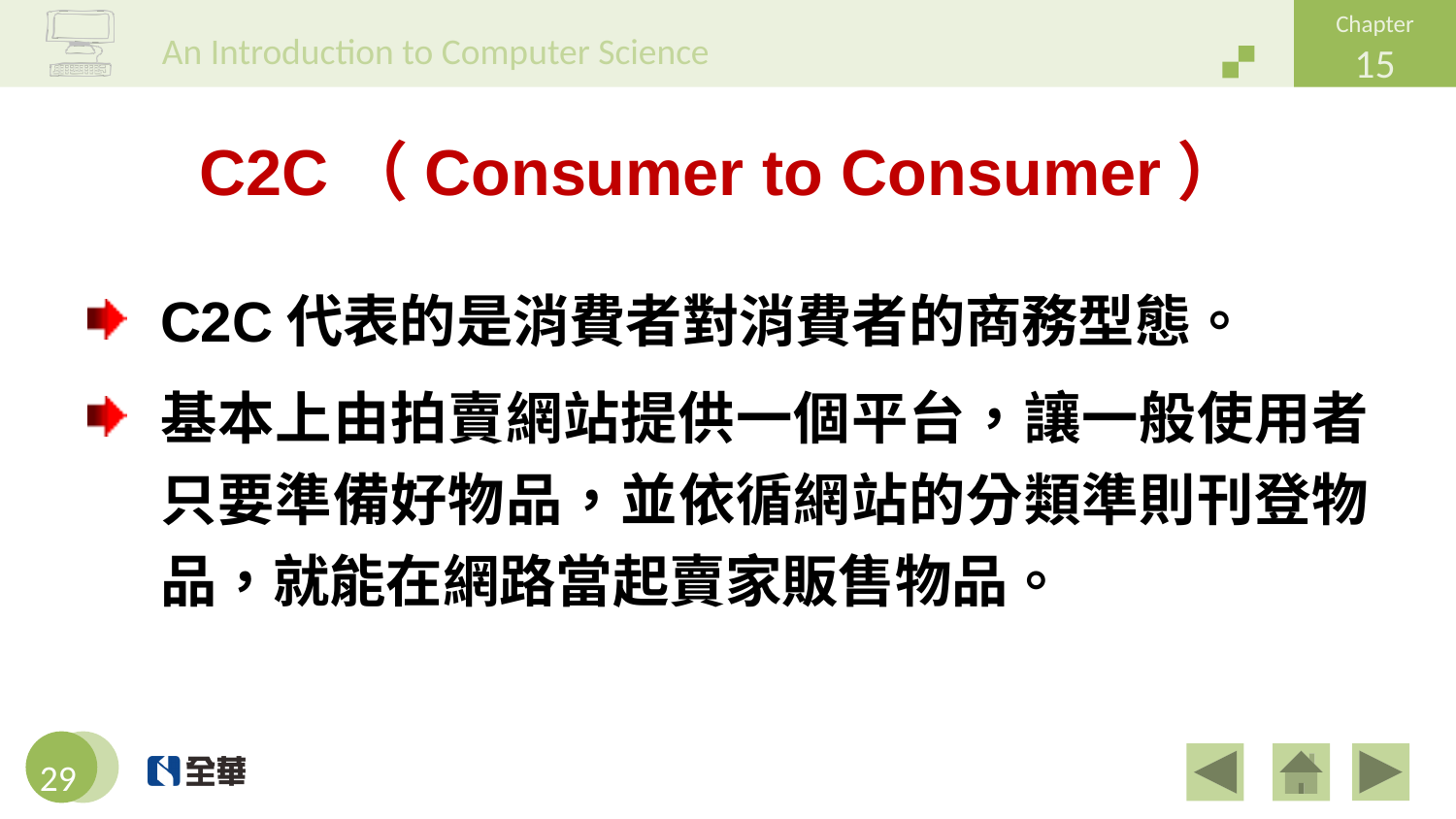

# C2C（Consumer to Consumer）
C2C代表的是消費者對消費者的商務型態。
基本上由拍賣網站提供一個平台，讓一般使用者只要準備好物品，並依循網站的分類準則刊登物品，就能在網路當起賣家販售物品。